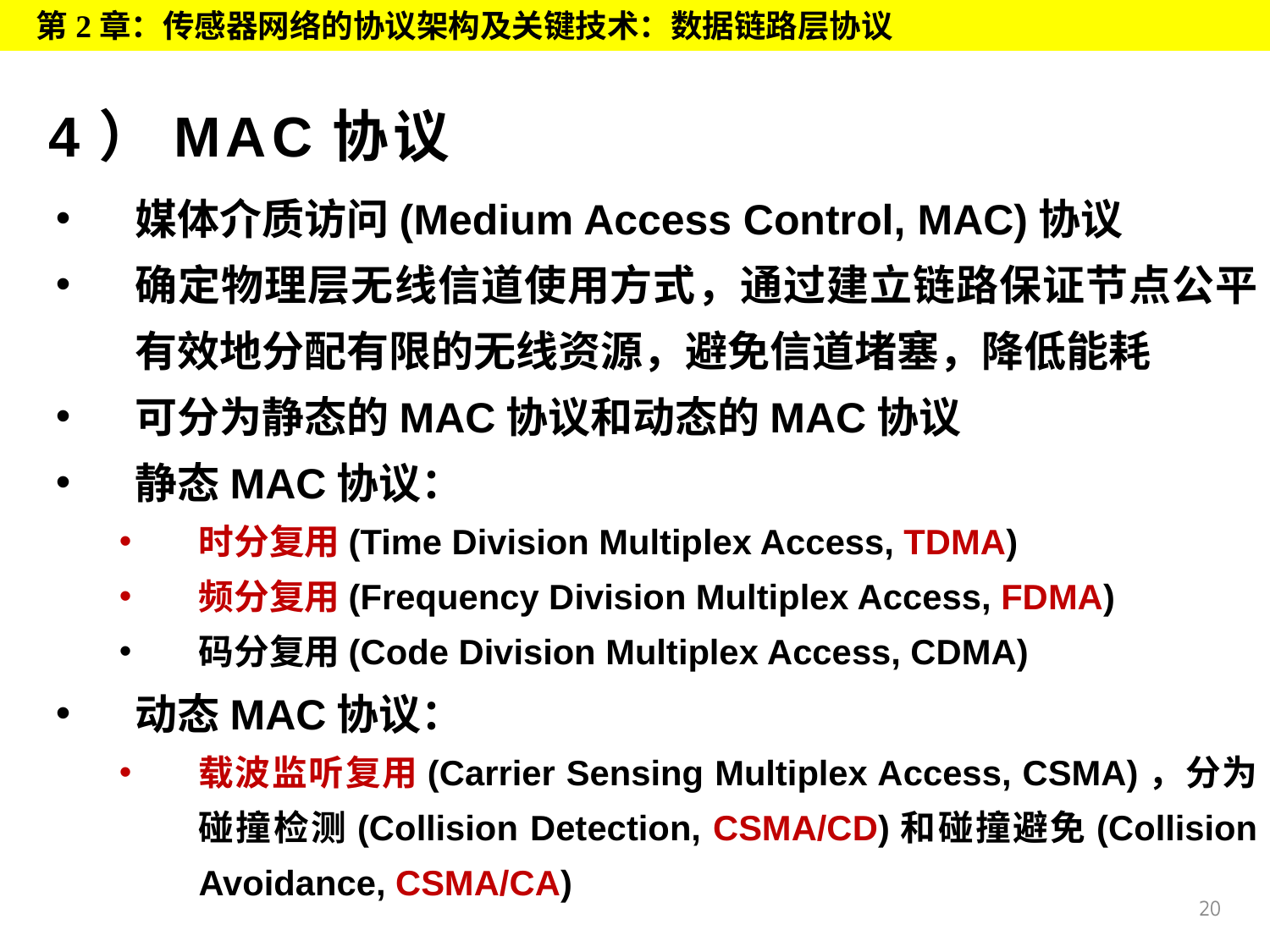

第2章：传感器网络的协议架构及关键技术：数据链路层协议
# 4）MAC协议
媒体介质访问(Medium Access Control, MAC)协议
确定物理层无线信道使用方式，通过建立链路保证节点公平有效地分配有限的无线资源，避免信道堵塞，降低能耗
可分为静态的MAC协议和动态的MAC协议
静态MAC协议：
时分复用(Time Division Multiplex Access, TDMA)
频分复用(Frequency Division Multiplex Access, FDMA)
码分复用(Code Division Multiplex Access, CDMA)
动态MAC协议：
载波监听复用(Carrier Sensing Multiplex Access, CSMA)，分为碰撞检测(Collision Detection, CSMA/CD)和碰撞避免(Collision Avoidance, CSMA/CA)
20